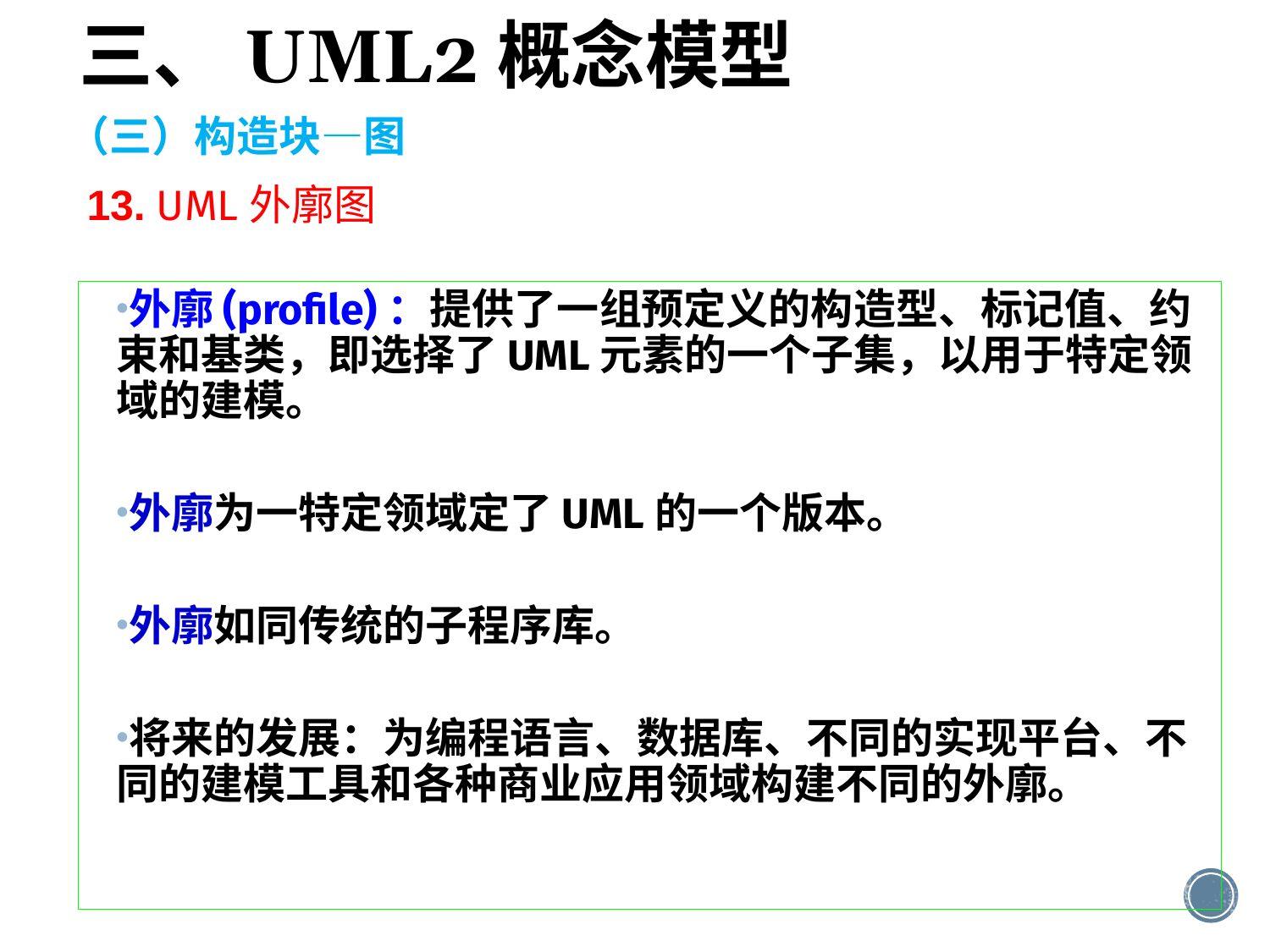

三、UML2概念模型
（三）构造块—图
13. UML外廓图
外廓(profile)：提供了一组预定义的构造型、标记值、约束和基类，即选择了UML元素的一个子集，以用于特定领域的建模。

外廓为一特定领域定了UML的一个版本。

外廓如同传统的子程序库。

将来的发展：为编程语言、数据库、不同的实现平台、不同的建模工具和各种商业应用领域构建不同的外廓。